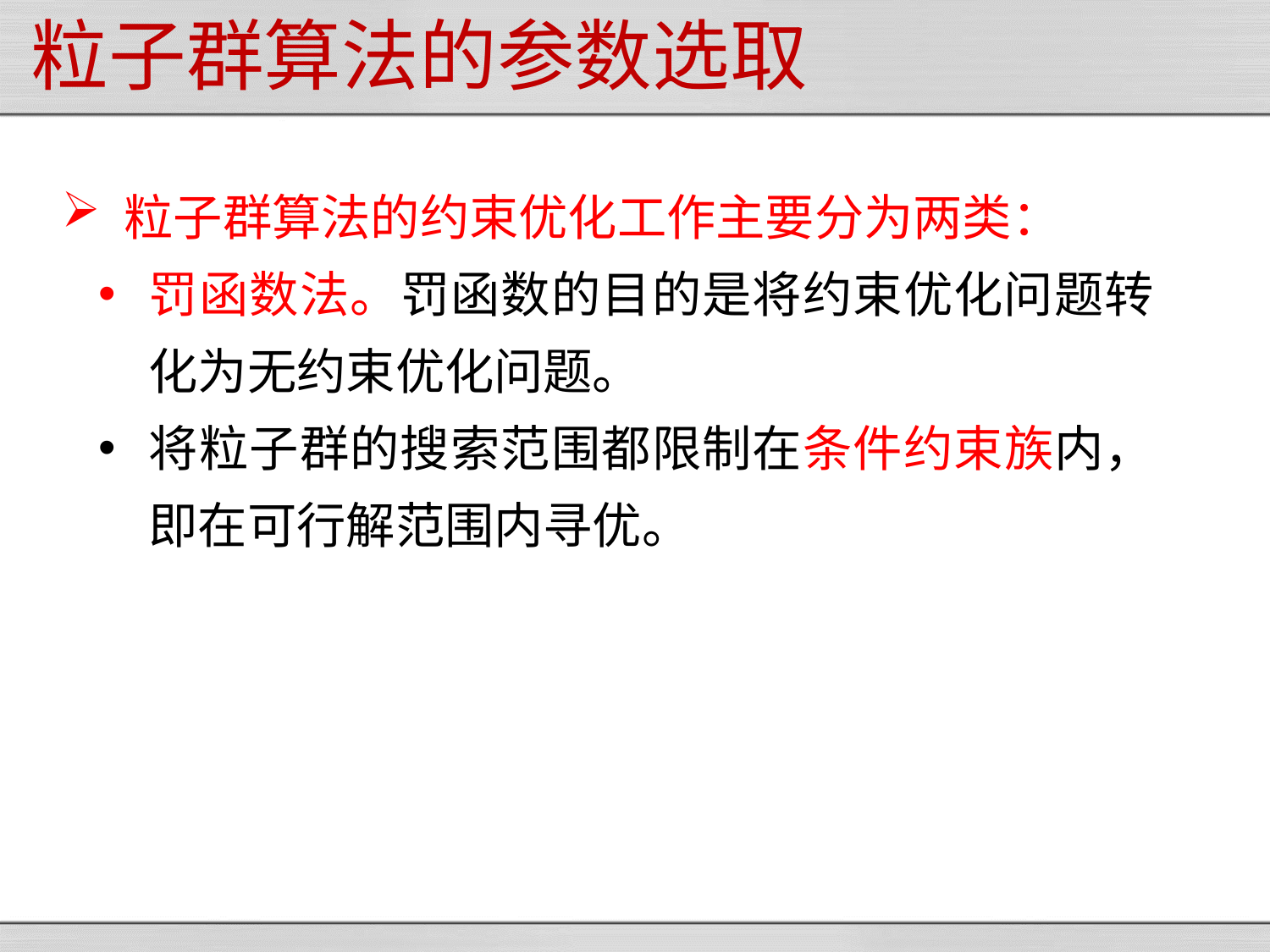

# 粒子群算法的参数选取
粒子群算法的约束优化工作主要分为两类：
罚函数法。罚函数的目的是将约束优化问题转化为无约束优化问题。
将粒子群的搜索范围都限制在条件约束族内，即在可行解范围内寻优。